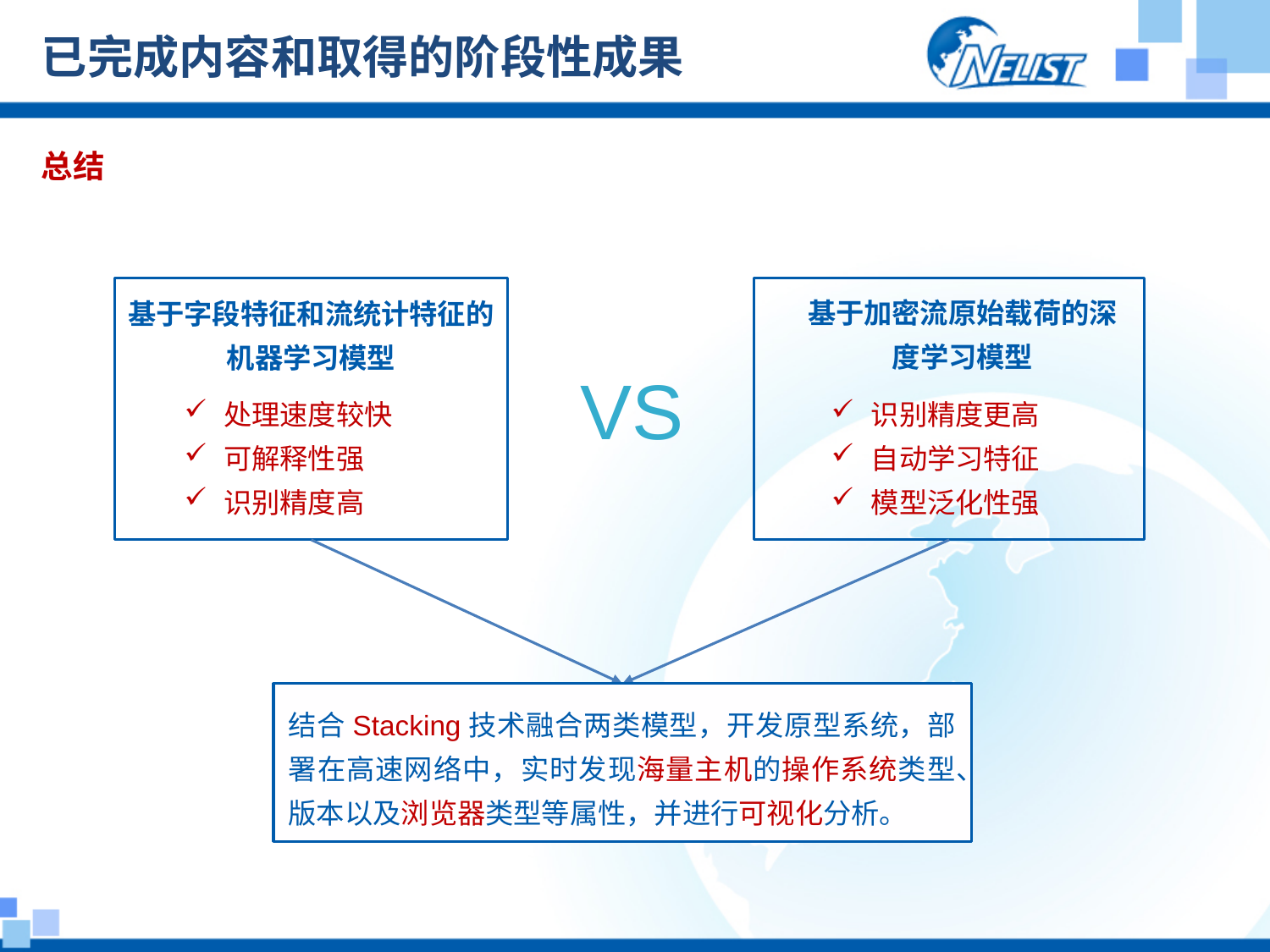

# 已完成内容和取得的阶段性成果
总结

基于加密流原始载荷的深度学习模型
基于字段特征和流统计特征的机器学习模型
VS
处理速度较快
可解释性强
识别精度高
识别精度更高
自动学习特征
模型泛化性强

结合Stacking技术融合两类模型，开发原型系统，部署在高速网络中，实时发现海量主机的操作系统类型、版本以及浏览器类型等属性，并进行可视化分析。